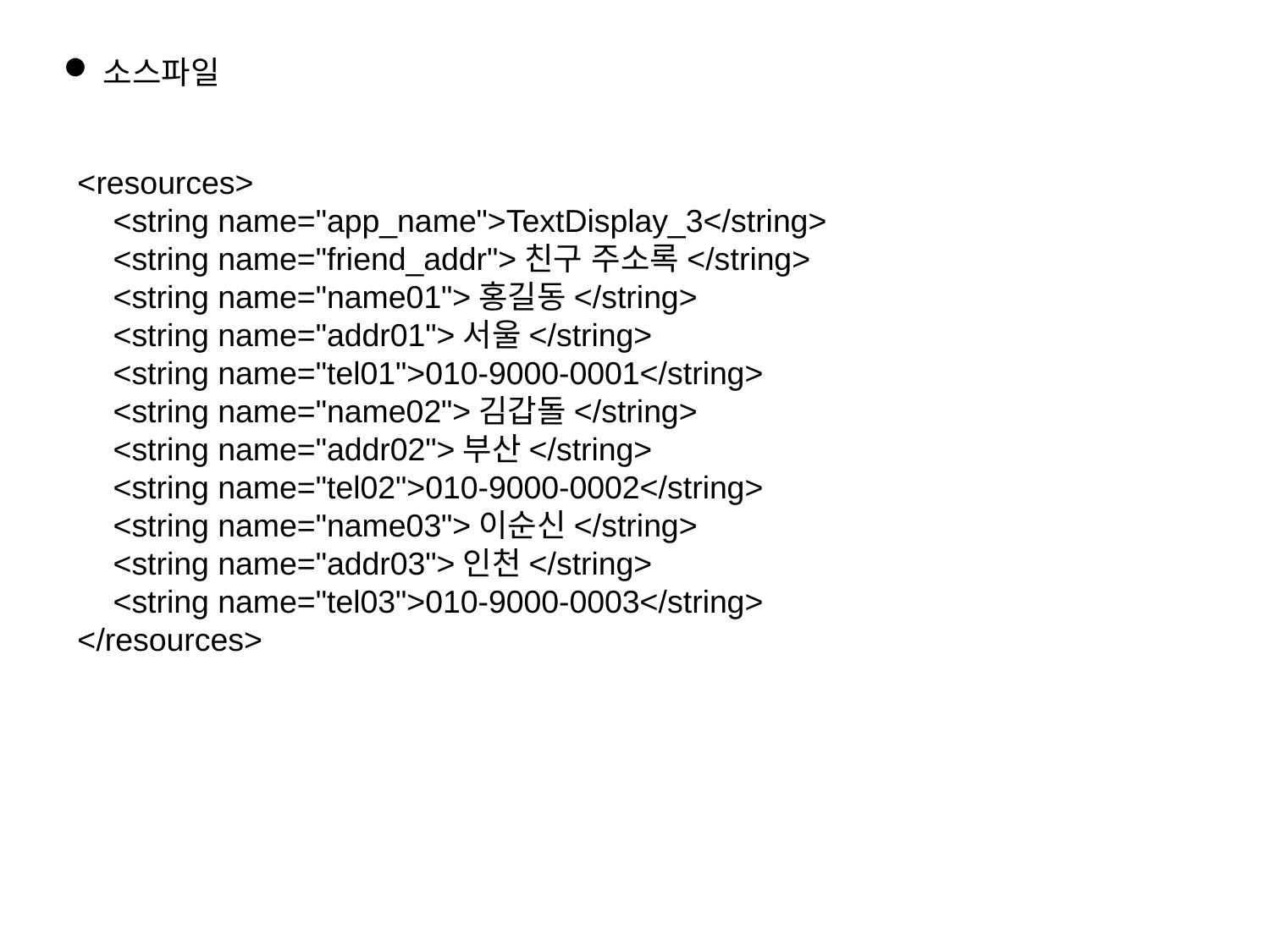

소스파일
<resources>
    <string name="app_name">TextDisplay_3</string>
    <string name="friend_addr">친구 주소록</string>
    <string name="name01">홍길동</string>
    <string name="addr01">서울</string>
    <string name="tel01">010-9000-0001</string>
    <string name="name02">김갑돌</string>
    <string name="addr02">부산</string>
    <string name="tel02">010-9000-0002</string>
    <string name="name03">이순신</string>
    <string name="addr03">인천</string>
    <string name="tel03">010-9000-0003</string>
</resources>